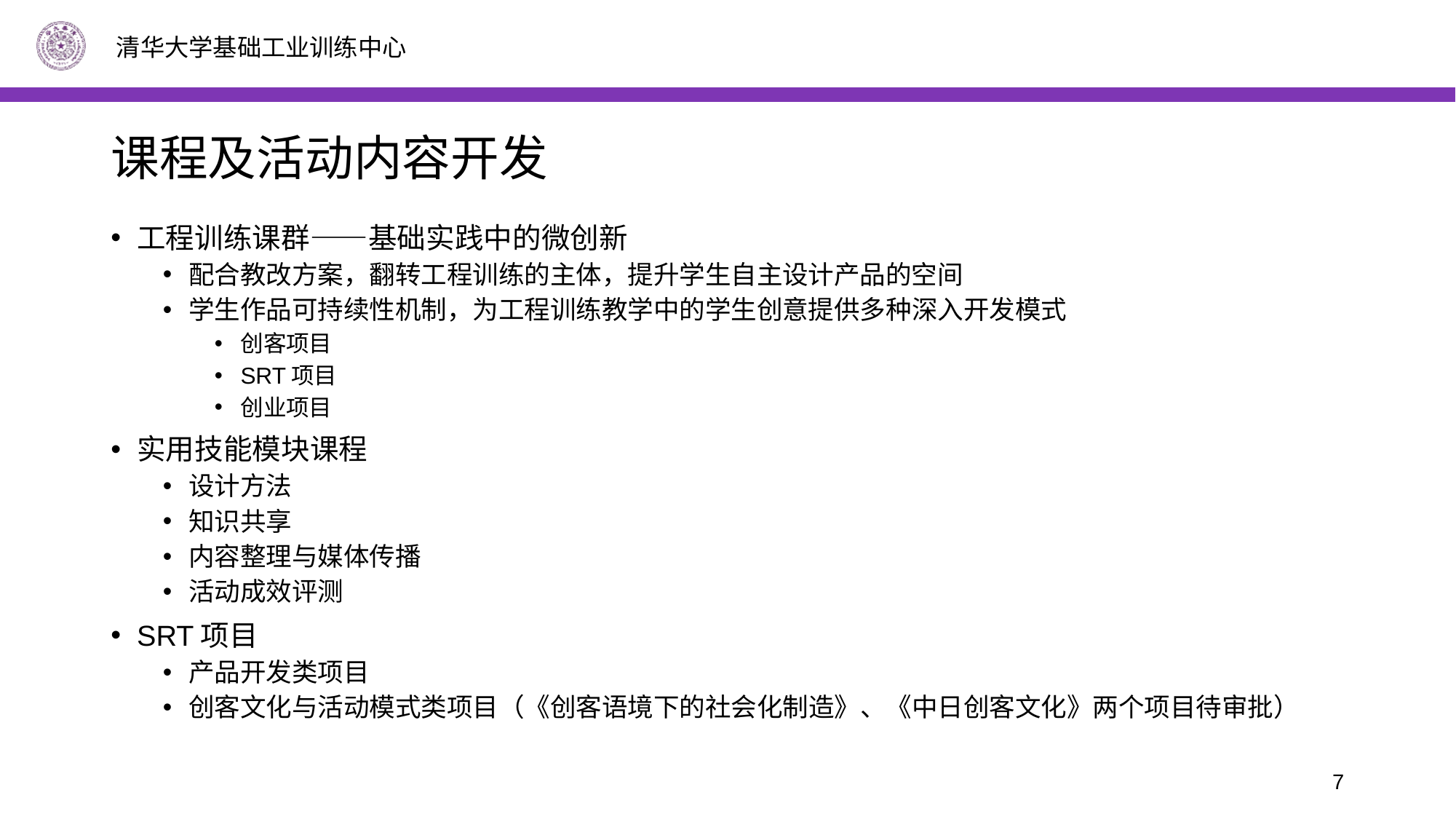

# 课程及活动内容开发
工程训练课群——基础实践中的微创新
配合教改方案，翻转工程训练的主体，提升学生自主设计产品的空间
学生作品可持续性机制，为工程训练教学中的学生创意提供多种深入开发模式
创客项目
SRT项目
创业项目
实用技能模块课程
设计方法
知识共享
内容整理与媒体传播
活动成效评测
SRT项目
产品开发类项目
创客文化与活动模式类项目（《创客语境下的社会化制造》、《中日创客文化》两个项目待审批）
7